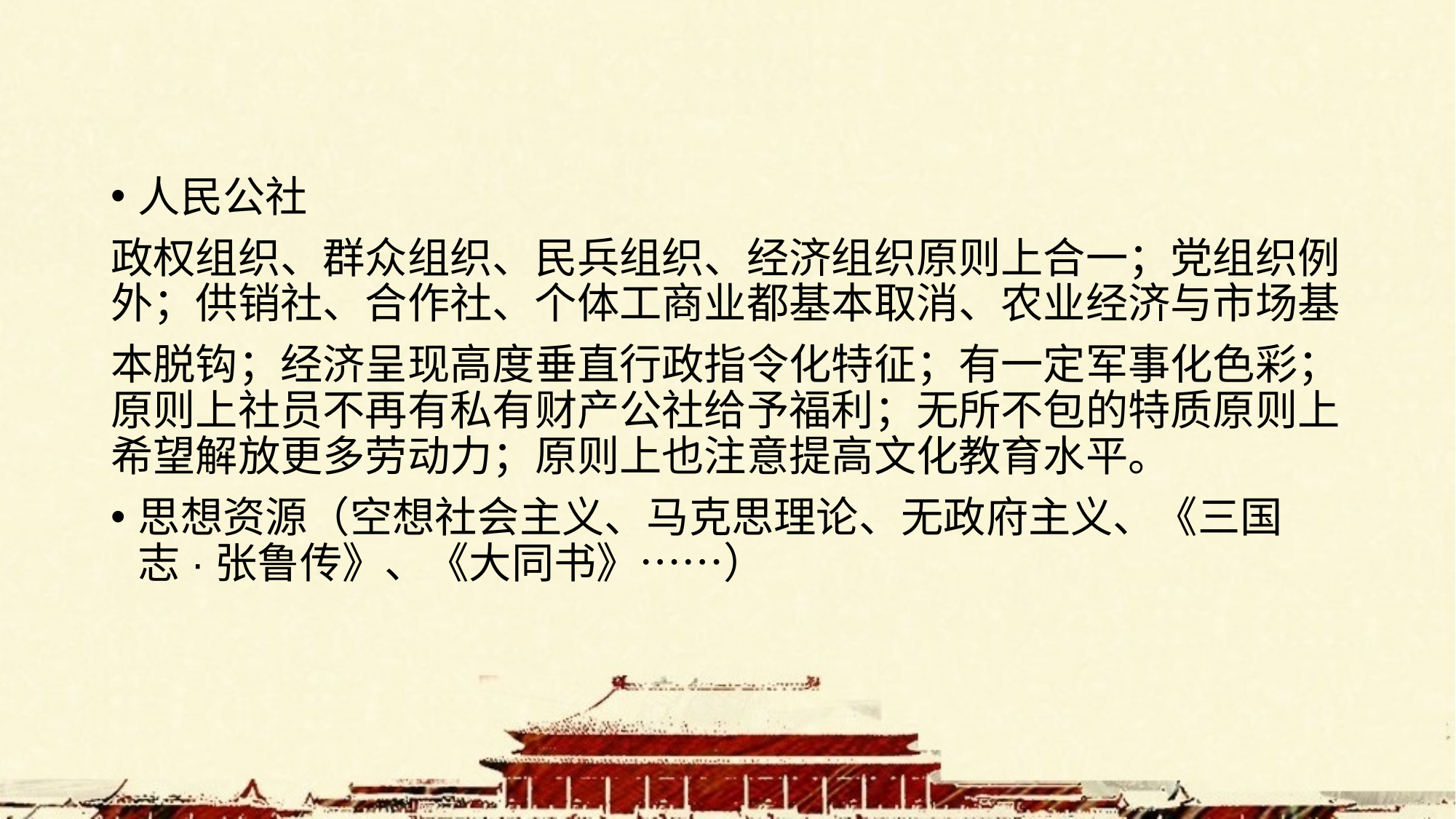

#
人民公社
政权组织、群众组织、民兵组织、经济组织原则上合一；党组织例外；供销社、合作社、个体工商业都基本取消、农业经济与市场基
本脱钩；经济呈现高度垂直行政指令化特征；有一定军事化色彩；原则上社员不再有私有财产公社给予福利；无所不包的特质原则上希望解放更多劳动力；原则上也注意提高文化教育水平。
思想资源（空想社会主义、马克思理论、无政府主义、《三国志·张鲁传》、《大同书》……）